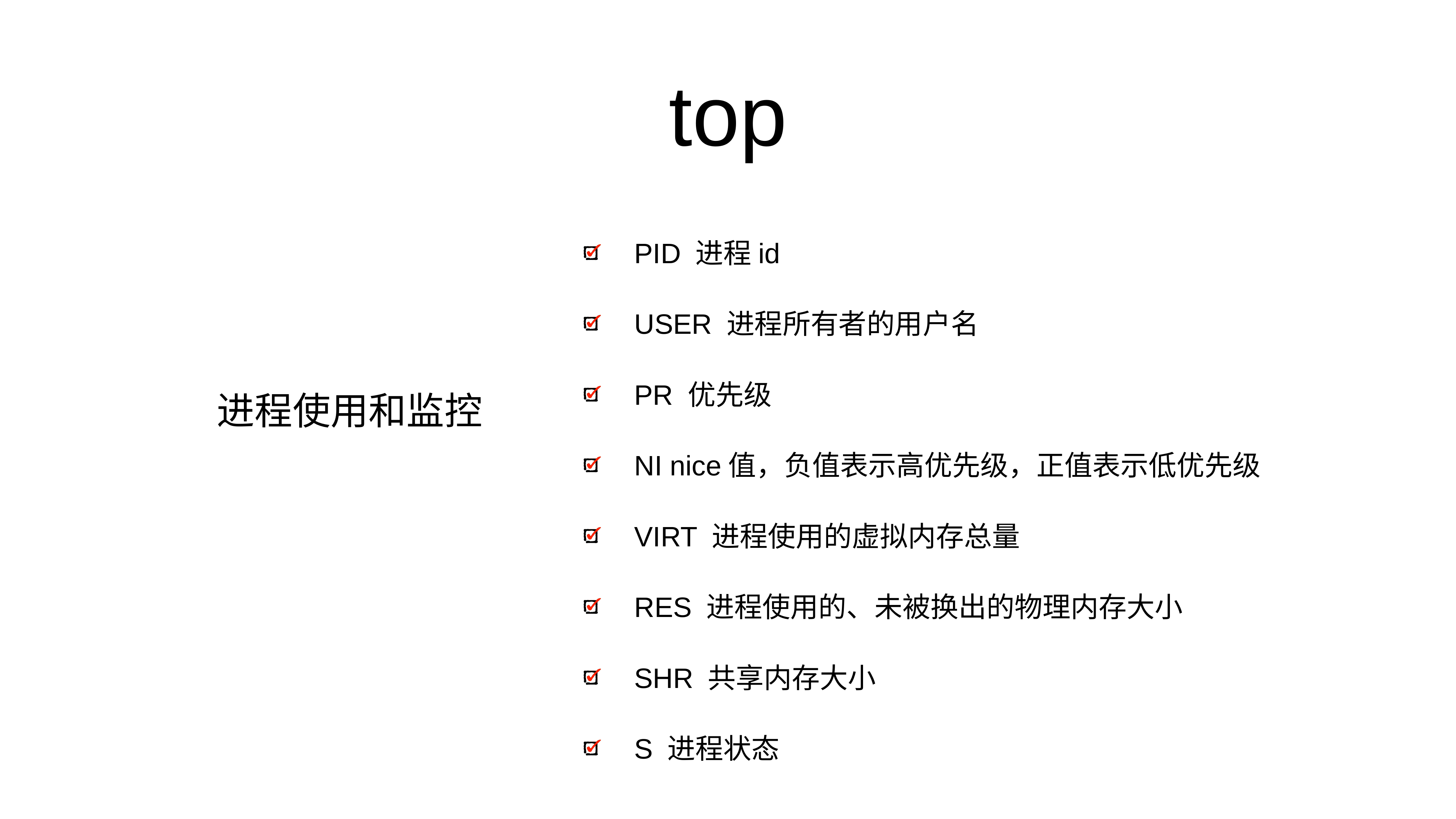

# top
PID 进程id
USER 进程所有者的用户名
PR 优先级
NI nice值，负值表示高优先级，正值表示低优先级
VIRT 进程使用的虚拟内存总量
RES 进程使用的、未被换出的物理内存大小
SHR 共享内存大小
S 进程状态
进程使用和监控